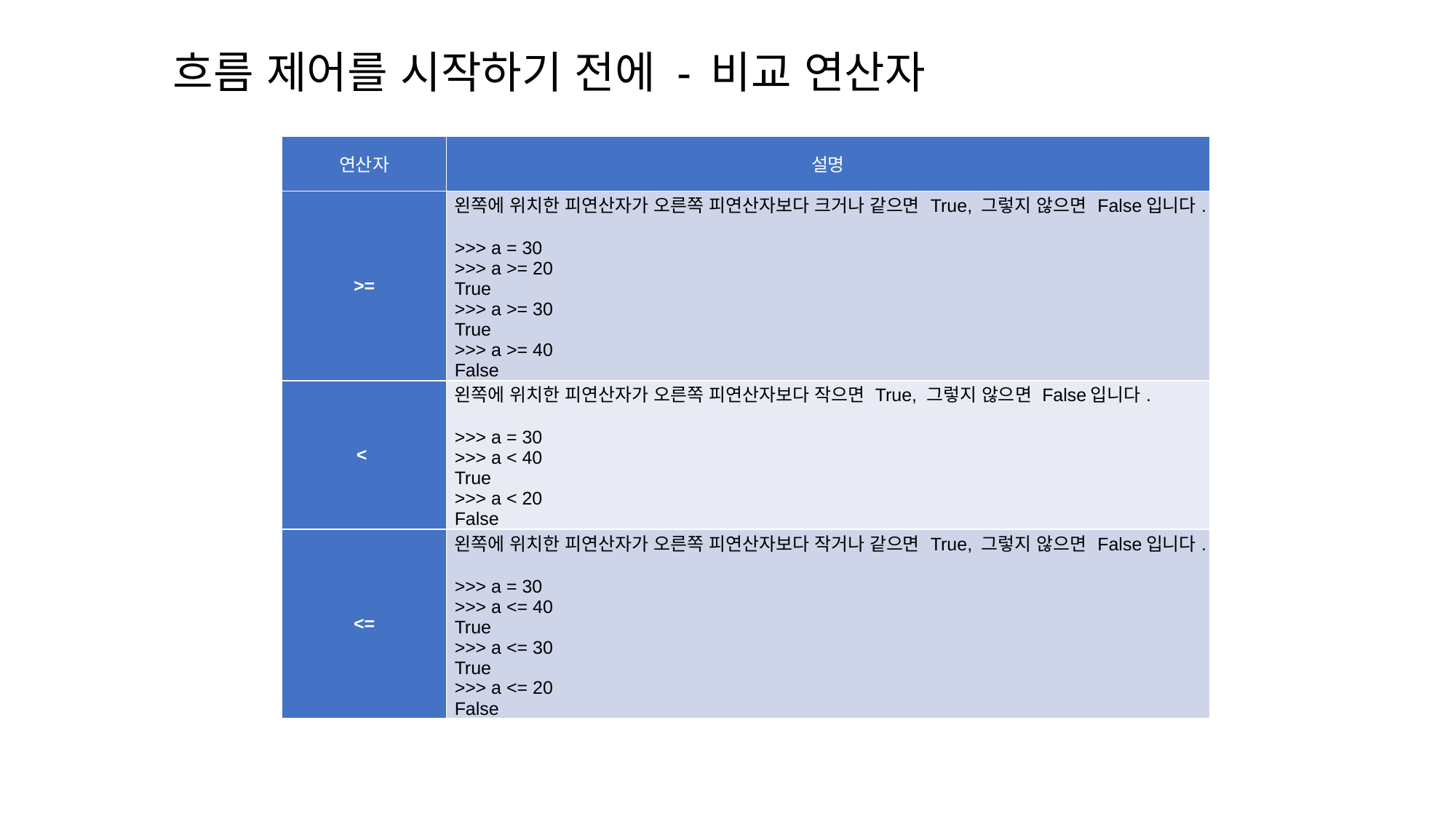

# 흐름 제어를 시작하기 전에 - 비교 연산자
| 연산자 | 설명 |
| --- | --- |
| >= | 왼쪽에 위치한 피연산자가 오른쪽 피연산자보다 크거나 같으면 True, 그렇지 않으면 False입니다.   >>> a = 30 >>> a >= 20 True >>> a >= 30 True >>> a >= 40 False |
| < | 왼쪽에 위치한 피연산자가 오른쪽 피연산자보다 작으면 True, 그렇지 않으면 False입니다.   >>> a = 30 >>> a < 40 True >>> a < 20 False |
| <= | 왼쪽에 위치한 피연산자가 오른쪽 피연산자보다 작거나 같으면 True, 그렇지 않으면 False입니다.   >>> a = 30 >>> a <= 40 True >>> a <= 30 True >>> a <= 20 False |